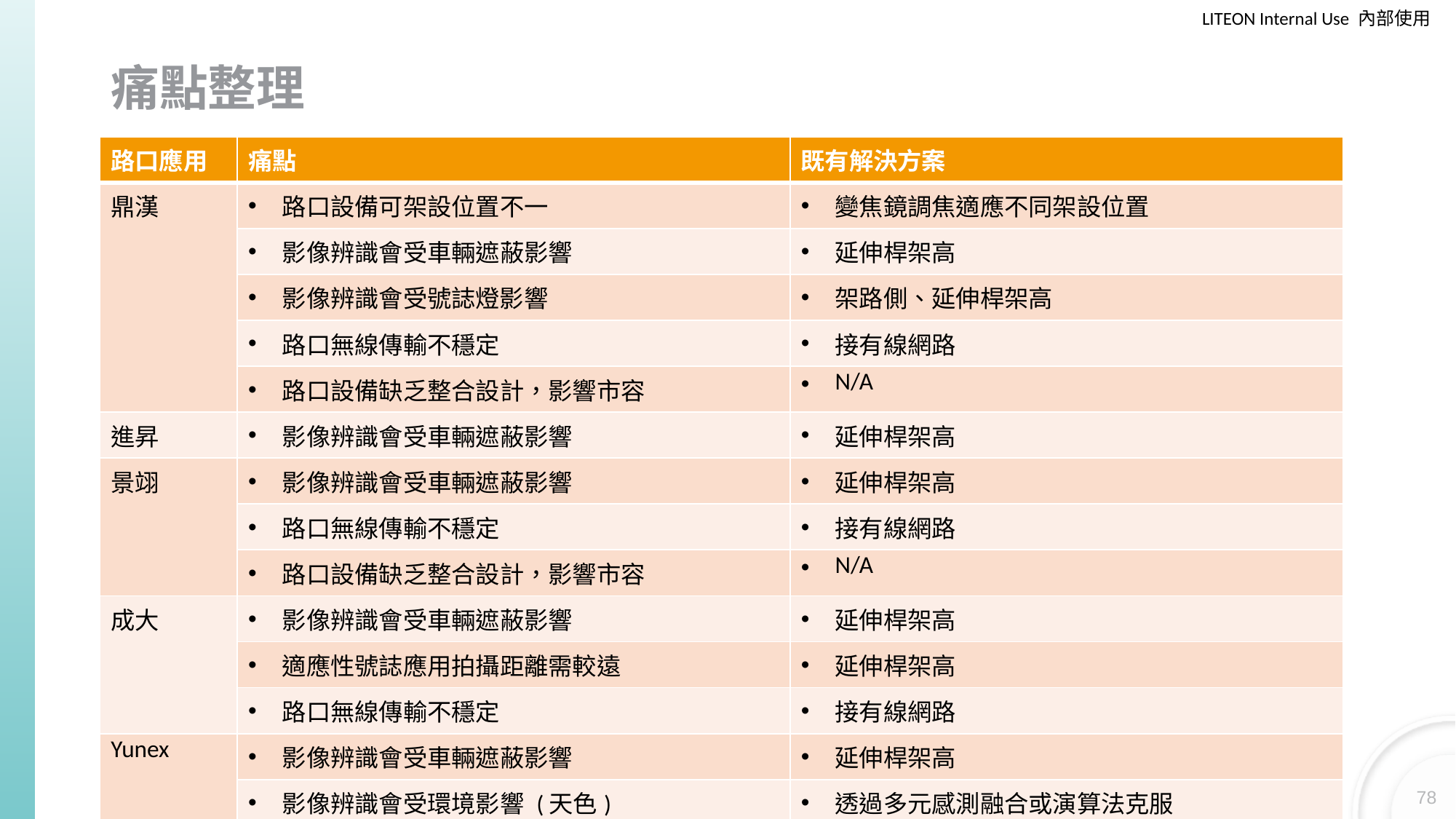

# 痛點整理
| 路口應用 | 痛點 | 既有解決方案 |
| --- | --- | --- |
| 鼎漢 | 路口設備可架設位置不一 | 變焦鏡調焦適應不同架設位置 |
|  | 影像辨識會受車輛遮蔽影響 | 延伸桿架高 |
|  | 影像辨識會受號誌燈影響 | 架路側、延伸桿架高 |
|  | 路口無線傳輸不穩定 | 接有線網路 |
|  | 路口設備缺乏整合設計，影響市容 | N/A |
| 進昇 | 影像辨識會受車輛遮蔽影響 | 延伸桿架高 |
| 景翊 | 影像辨識會受車輛遮蔽影響 | 延伸桿架高 |
|  | 路口無線傳輸不穩定 | 接有線網路 |
|  | 路口設備缺乏整合設計，影響市容 | N/A |
| 成大 | 影像辨識會受車輛遮蔽影響 | 延伸桿架高 |
|  | 適應性號誌應用拍攝距離需較遠 | 延伸桿架高 |
|  | 路口無線傳輸不穩定 | 接有線網路 |
| Yunex | 影像辨識會受車輛遮蔽影響 | 延伸桿架高 |
|  | 影像辨識會受環境影響 (天色) | 透過多元感測融合或演算法克服 |
|  |  |  |
|  |  |  |
|  |  |  |
78